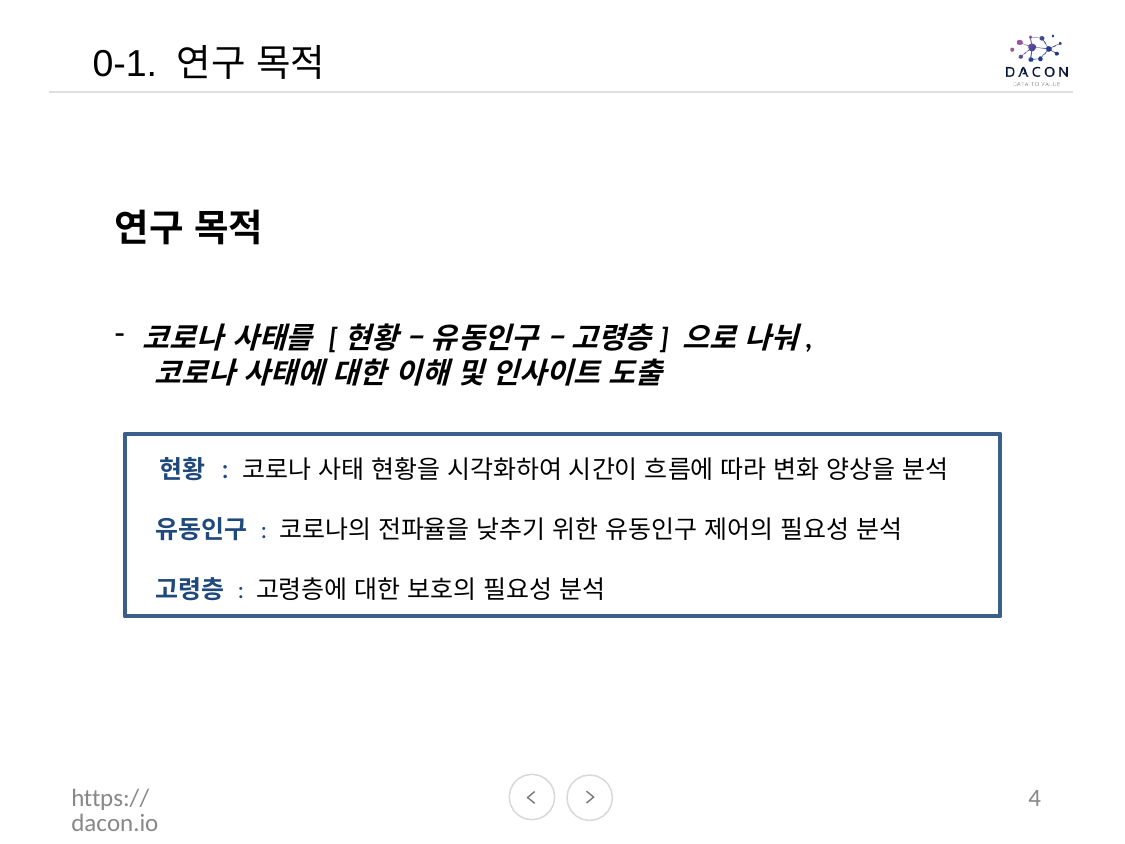

0-1. 연구 목적
연구 목적

코로나 사태를 [현황 – 유동인구 – 고령층] 으로 나눠,
    코로나 사태에 대한 이해 및 인사이트 도출

       현황 : 코로나 사태 현황을 시각화하여 시간이 흐름에 따라 변화 양상을 분석

     유동인구 : 코로나의 전파율을 낮추기 위한 유동인구 제어의 필요성 분석

     고령층 : 고령층에 대한 보호의 필요성 분석

https://dacon.io
4